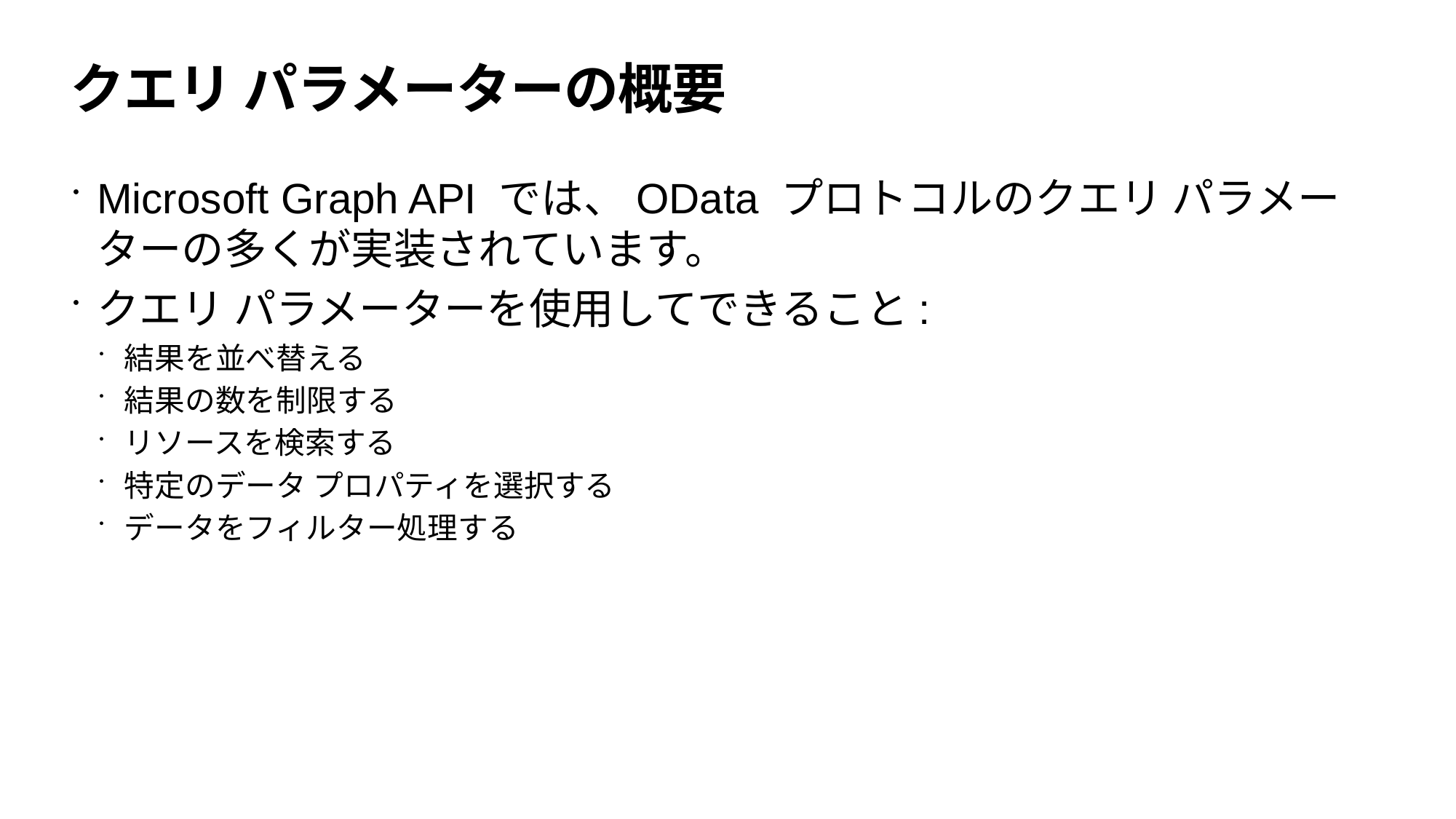

# クエリ パラメーターの概要
Microsoft Graph API では、OData プロトコルのクエリ パラメーターの多くが実装されています。
クエリ パラメーターを使用してできること:
結果を並べ替える
結果の数を制限する
リソースを検索する
特定のデータ プロパティを選択する
データをフィルター処理する